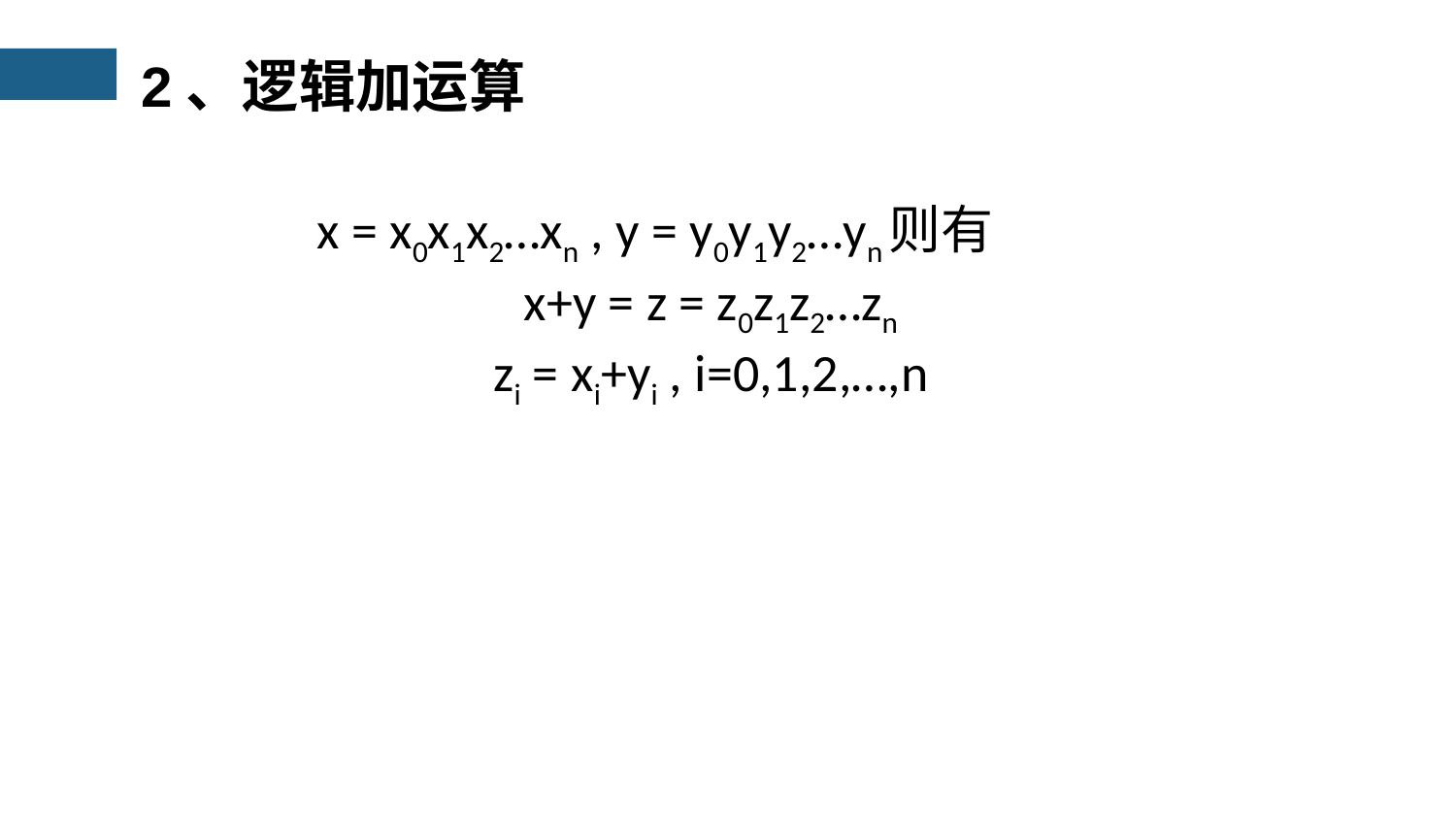

2、逻辑加运算
x = x0x1x2…xn , y = y0y1y2…yn则有
　x+y = z = z0z1z2…zn
　zi = xi+yi , i=0,1,2,…,n